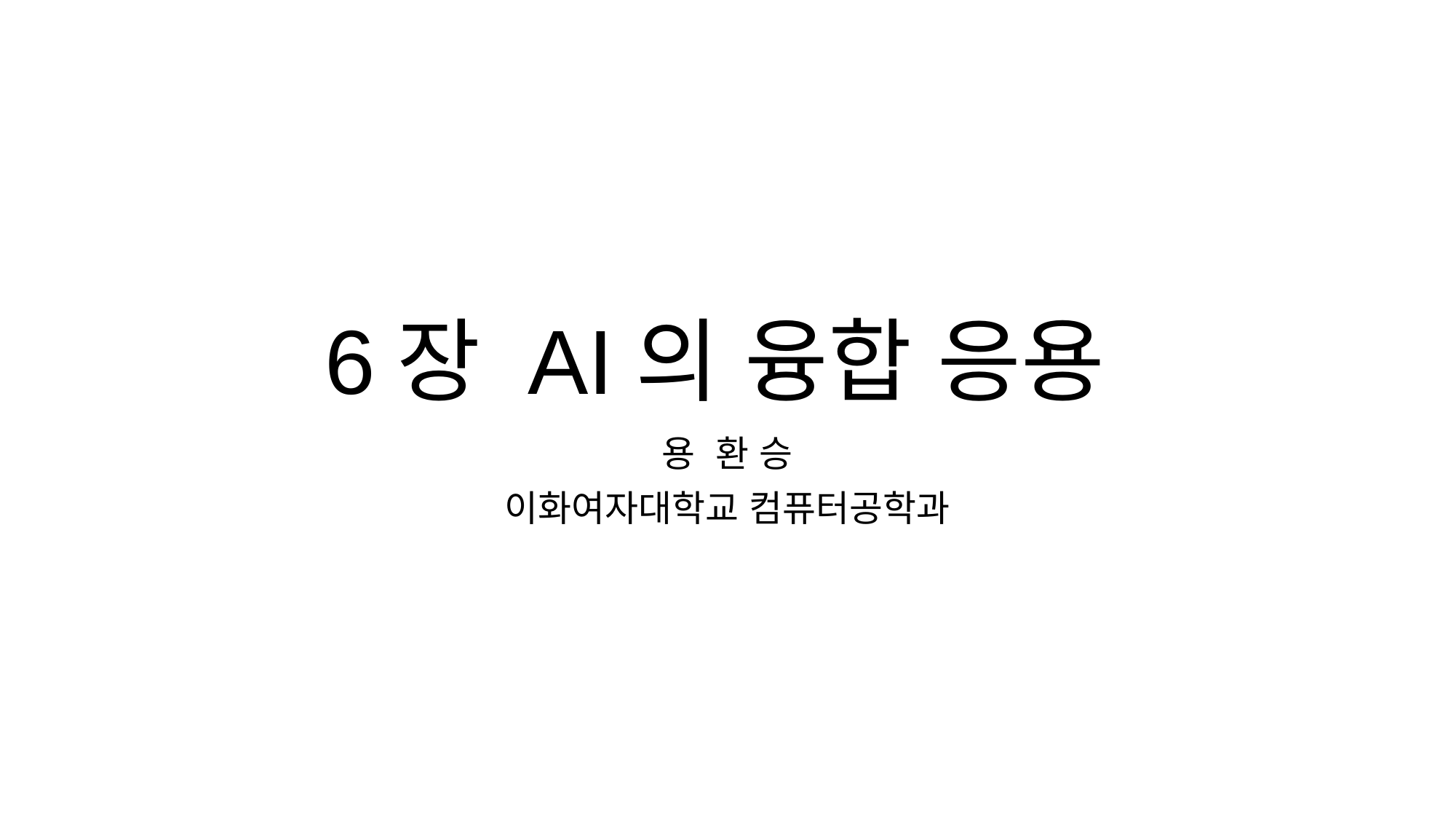

# 6장 AI의 융합 응용
용  환 승
이화여자대학교 컴퓨터공학과